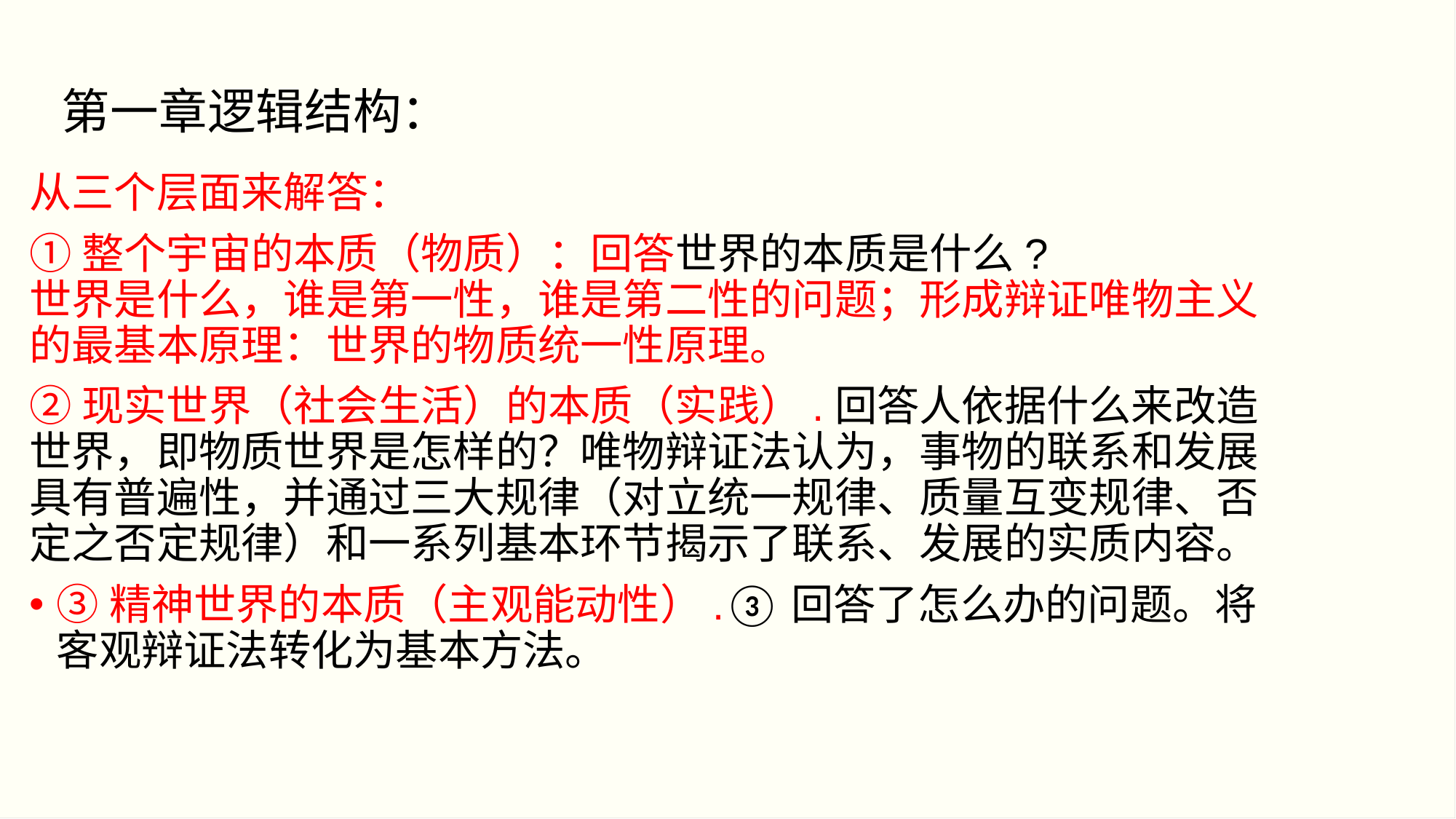

# 第一章逻辑结构：
从三个层面来解答：
①整个宇宙的本质（物质）：回答世界的本质是什么?
世界是什么，谁是第一性，谁是第二性的问题；形成辩证唯物主义的最基本原理：世界的物质统一性原理。
②现实世界（社会生活）的本质（实践）.回答人依据什么来改造世界，即物质世界是怎样的？唯物辩证法认为，事物的联系和发展具有普遍性，并通过三大规律（对立统一规律、质量互变规律、否定之否定规律）和一系列基本环节揭示了联系、发展的实质内容。
③精神世界的本质（主观能动性）.③回答了怎么办的问题。将客观辩证法转化为基本方法。